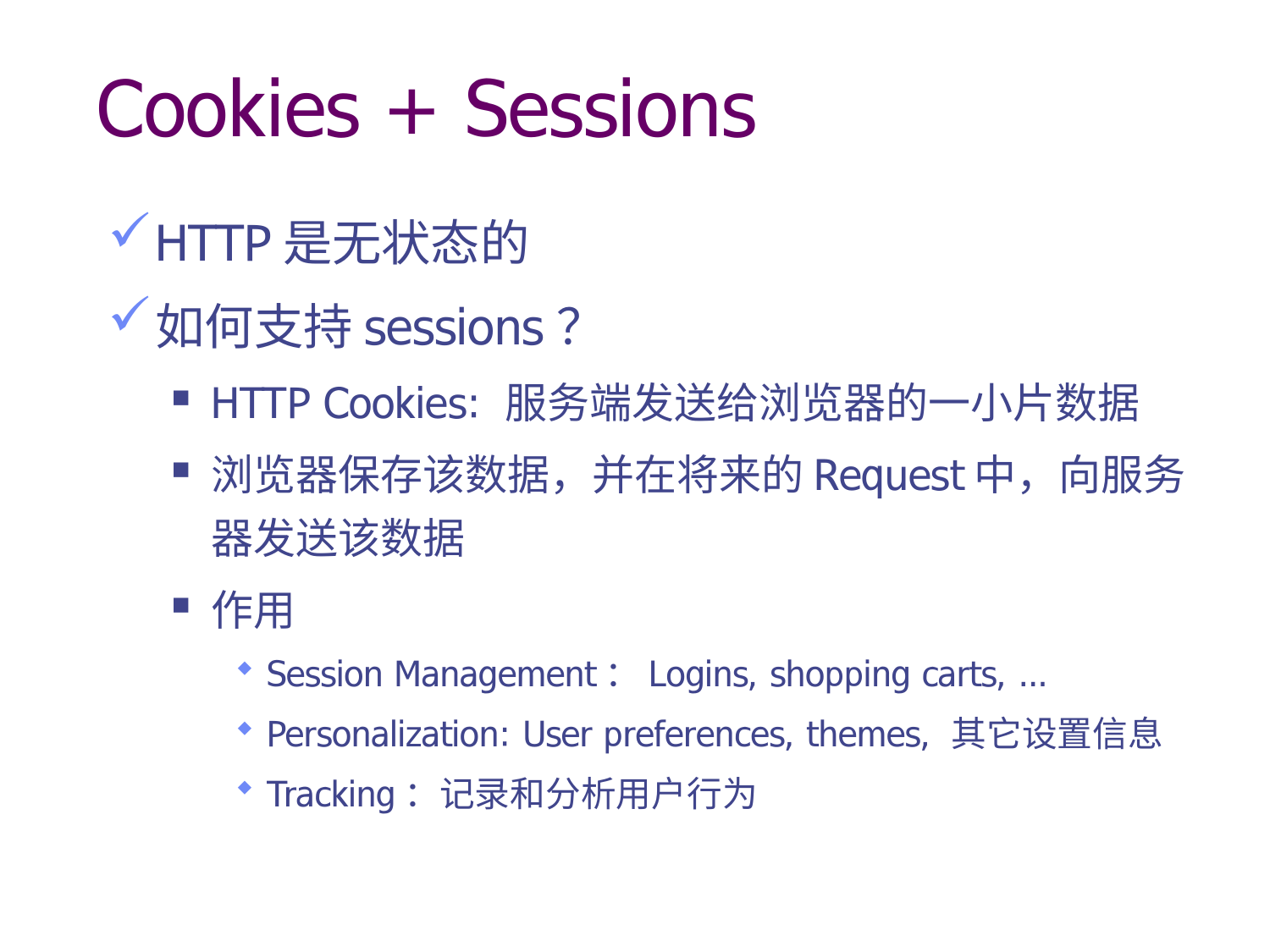

# Cookies + Sessions
HTTP是无状态的
如何支持sessions？
HTTP Cookies: 服务端发送给浏览器的一小片数据
浏览器保存该数据，并在将来的Request中，向服务器发送该数据
作用
Session Management：Logins, shopping carts, …
Personalization: User preferences, themes, 其它设置信息
Tracking：记录和分析用户行为